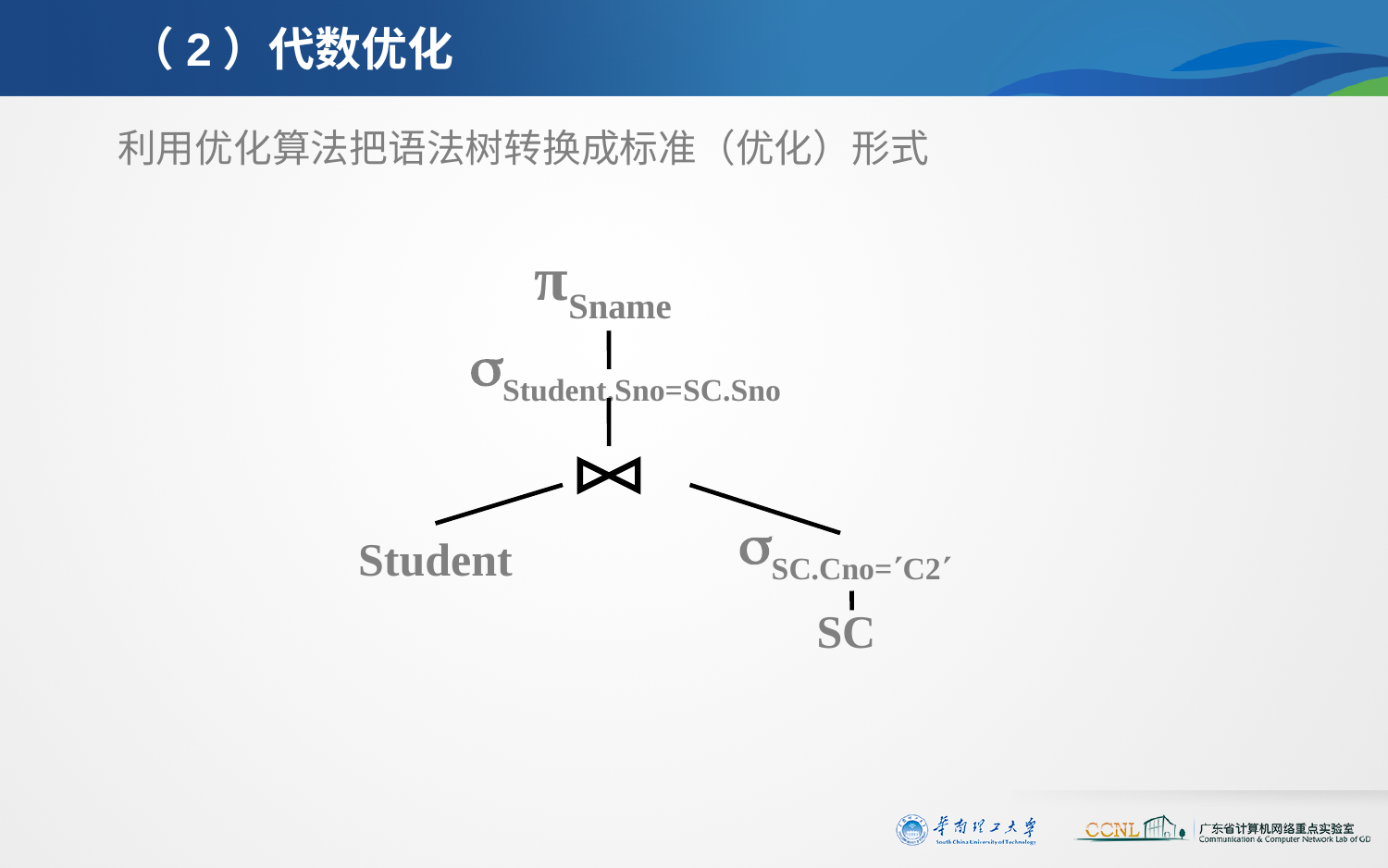

# （2）代数优化
利用优化算法把语法树转换成标准（优化）形式

πSname

σStudent.Sno=SC.Sno

σSC.Cno=′C2′
Student
SC